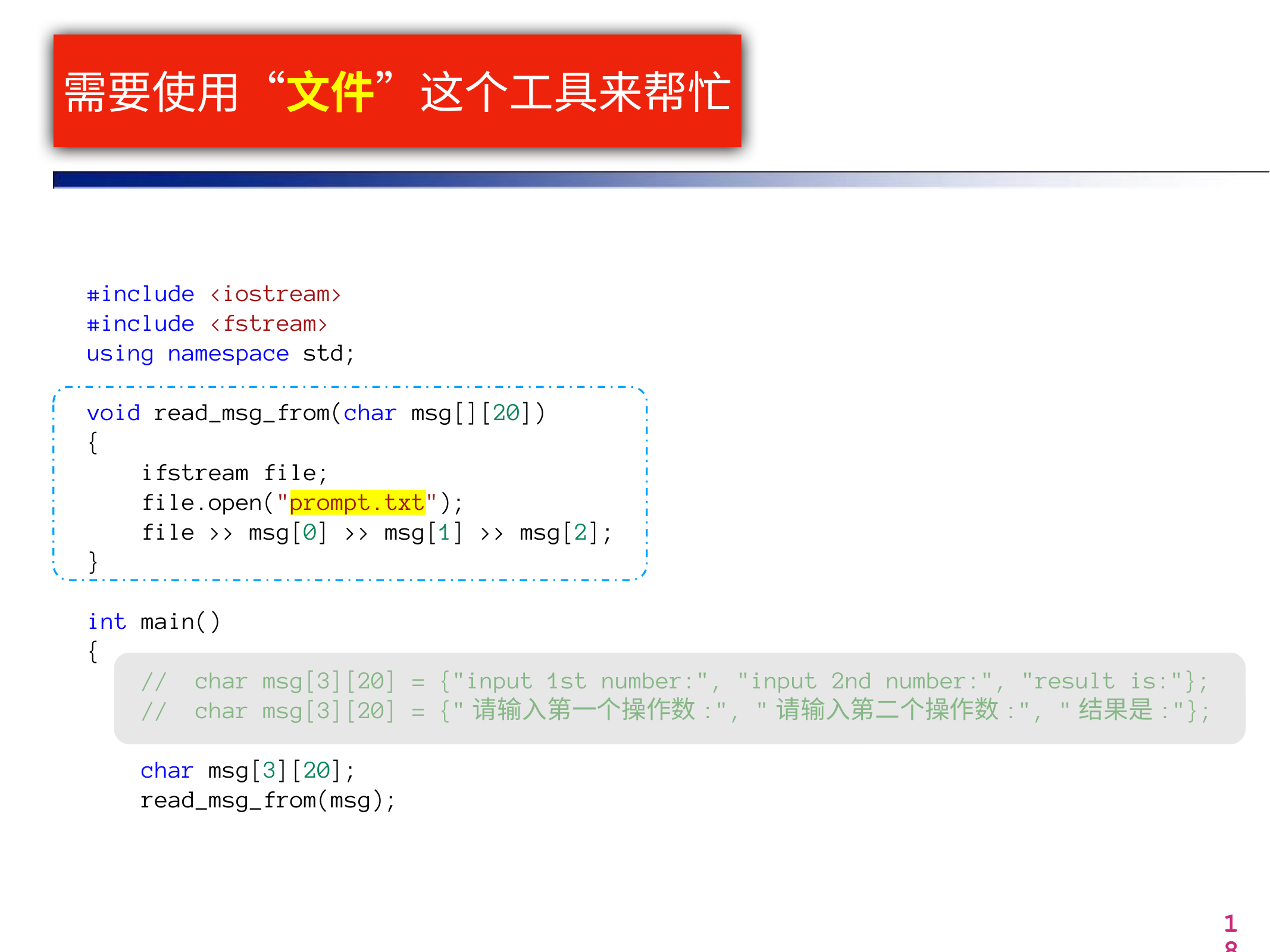

# 需要使用“文件”这个工具来帮忙
#include <iostream>
#include <fstream>
using namespace std;
void read_msg_from(char msg[][20])
{
    ifstream file;
    file.open("prompt.txt");
    file >> msg[0] >> msg[1] >> msg[2];
}
int main()
{
    //  char msg[3][20] = {"input 1st number:", "input 2nd number:", "result is:"};
    //  char msg[3][20] = {"请输入第一个操作数:", "请输入第二个操作数:", "结果是:"};
    char msg[3][20];
    read_msg_from(msg);

18